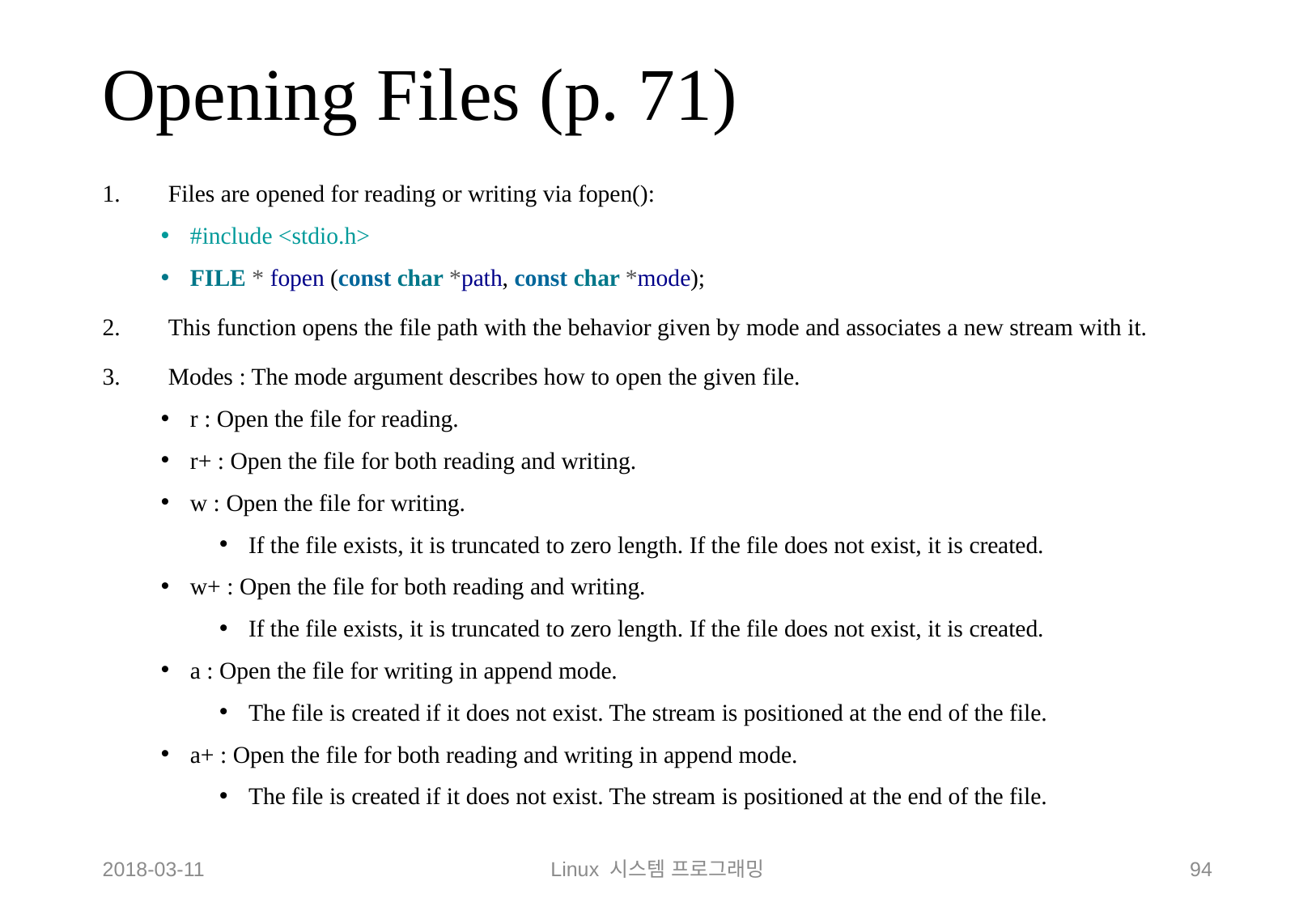

# Opening Files (p. 71)
Files are opened for reading or writing via fopen():
#include <stdio.h>
FILE * fopen (const char *path, const char *mode);
This function opens the file path with the behavior given by mode and associates a new stream with it.
Modes : The mode argument describes how to open the given file.
r : Open the file for reading.
r+ : Open the file for both reading and writing.
w : Open the file for writing.
If the file exists, it is truncated to zero length. If the file does not exist, it is created.
w+ : Open the file for both reading and writing.
If the file exists, it is truncated to zero length. If the file does not exist, it is created.
a : Open the file for writing in append mode.
The file is created if it does not exist. The stream is positioned at the end of the file.
a+ : Open the file for both reading and writing in append mode.
The file is created if it does not exist. The stream is positioned at the end of the file.
2018-03-11
Linux 시스템 프로그래밍
94